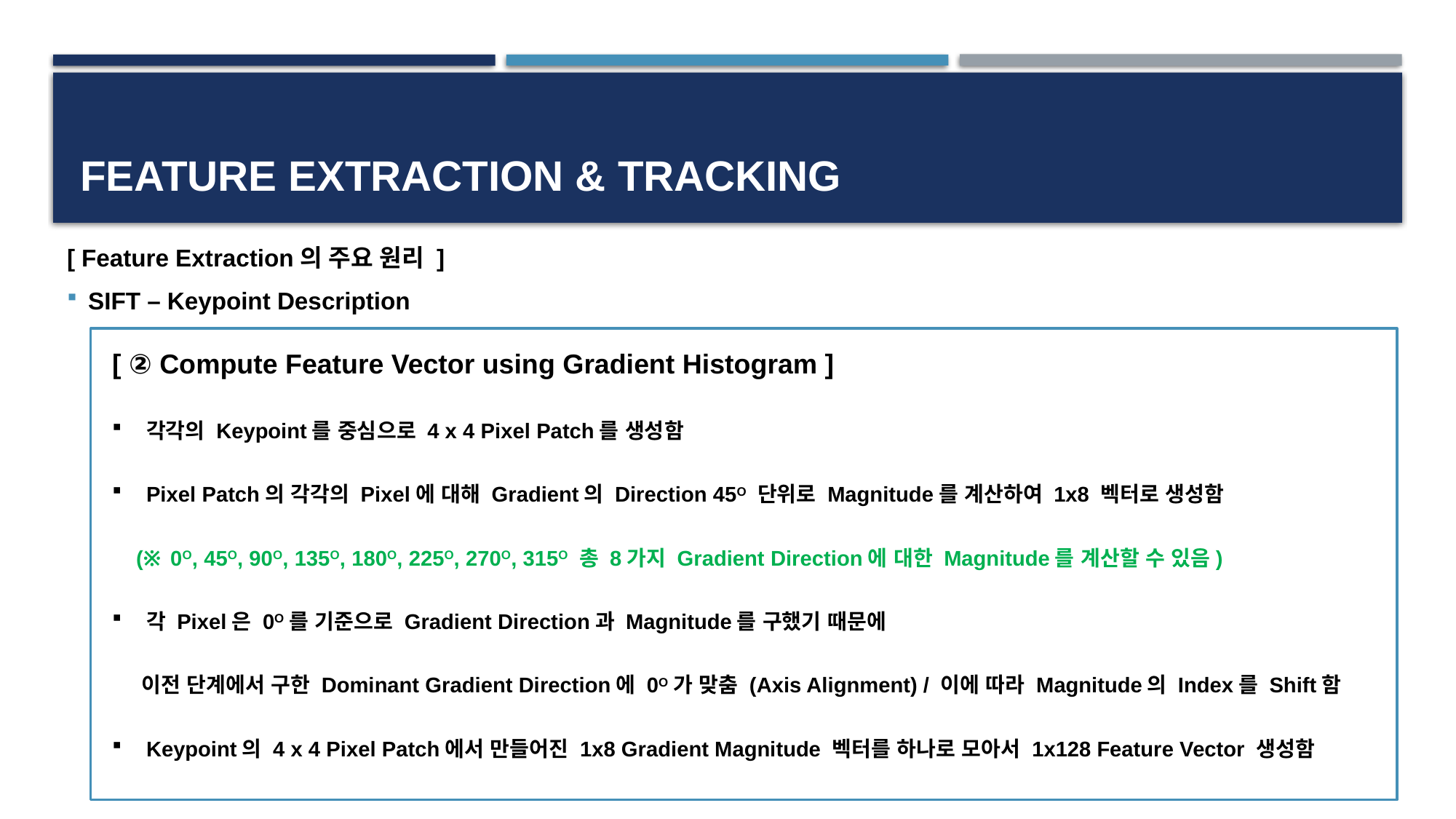

# Feature Extraction & Tracking
[ Feature Extraction의 주요 원리 ]
SIFT – Keypoint Description
[ ② Compute Feature Vector using Gradient Histogram ]
각각의 Keypoint를 중심으로 4 x 4 Pixel Patch를 생성함
Pixel Patch의 각각의 Pixel에 대해 Gradient의 Direction 45O 단위로 Magnitude를 계산하여 1x8 벡터로 생성함
    (※ 0O, 45O, 90O, 135O, 180O, 225O, 270O, 315O 총 8가지 Gradient Direction에 대한 Magnitude를 계산할 수 있음)
각 Pixel은 0O를 기준으로 Gradient Direction과 Magnitude를 구했기 때문에
    이전 단계에서 구한 Dominant Gradient Direction에 0O가 맞춤 (Axis Alignment) / 이에 따라 Magnitude의 Index를 Shift함
Keypoint의 4 x 4 Pixel Patch에서 만들어진 1x8 Gradient Magnitude 벡터를 하나로 모아서 1x128 Feature Vector 생성함